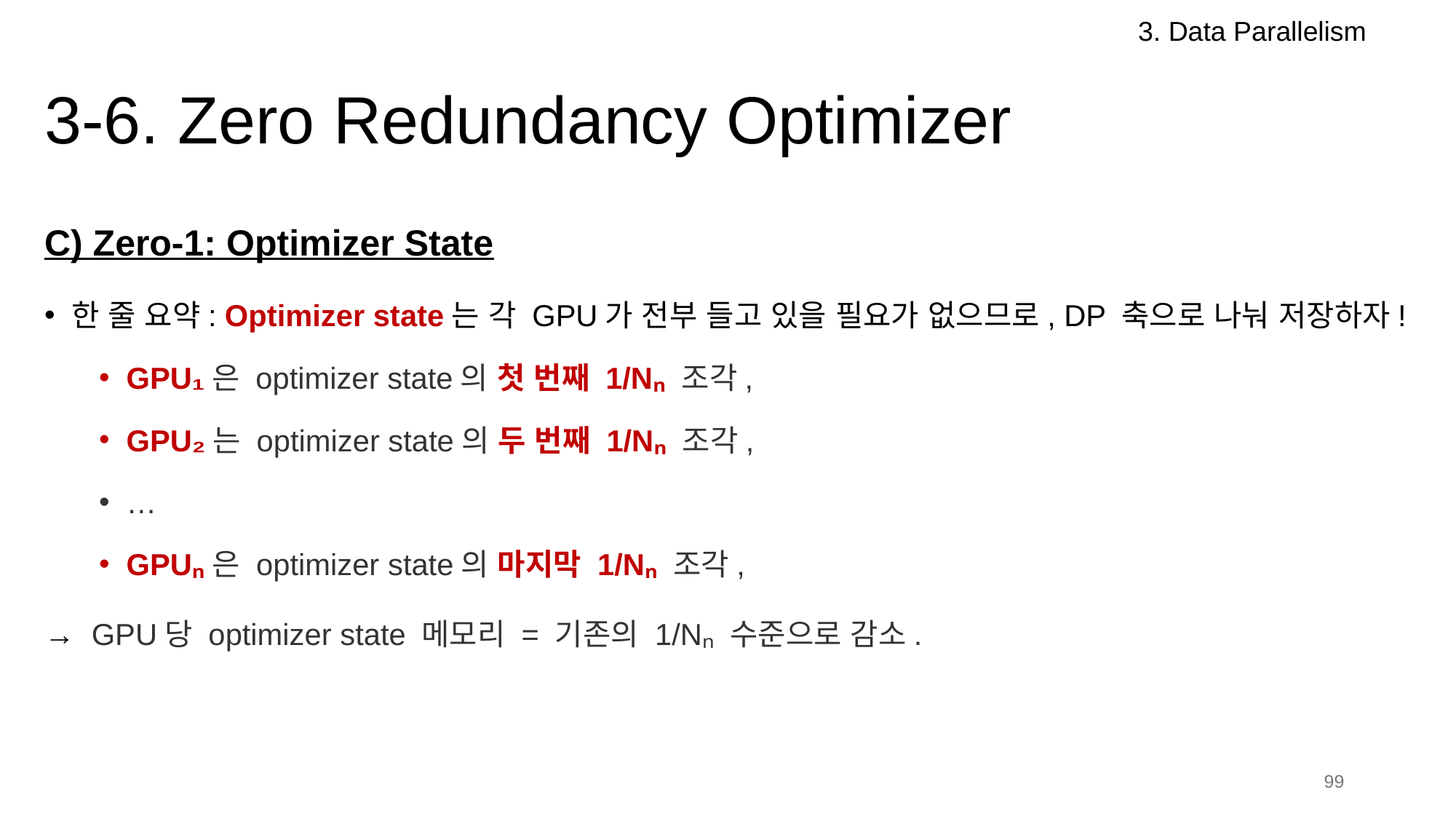

3. Data Parallelism
# 3-6. Zero Redundancy Optimizer
C) Zero-1: Optimizer State
한 줄 요약: Optimizer state는 각 GPU가 전부 들고 있을 필요가 없으므로, DP 축으로 나눠 저장하자!
GPU₁은 optimizer state의 첫 번째 1/Nₙ 조각,
GPU₂는 optimizer state의 두 번째 1/Nₙ 조각,
…
GPUₙ은 optimizer state의 마지막 1/Nₙ 조각,
→  GPU당 optimizer state 메모리 = 기존의 1/Nₙ 수준으로 감소.

99